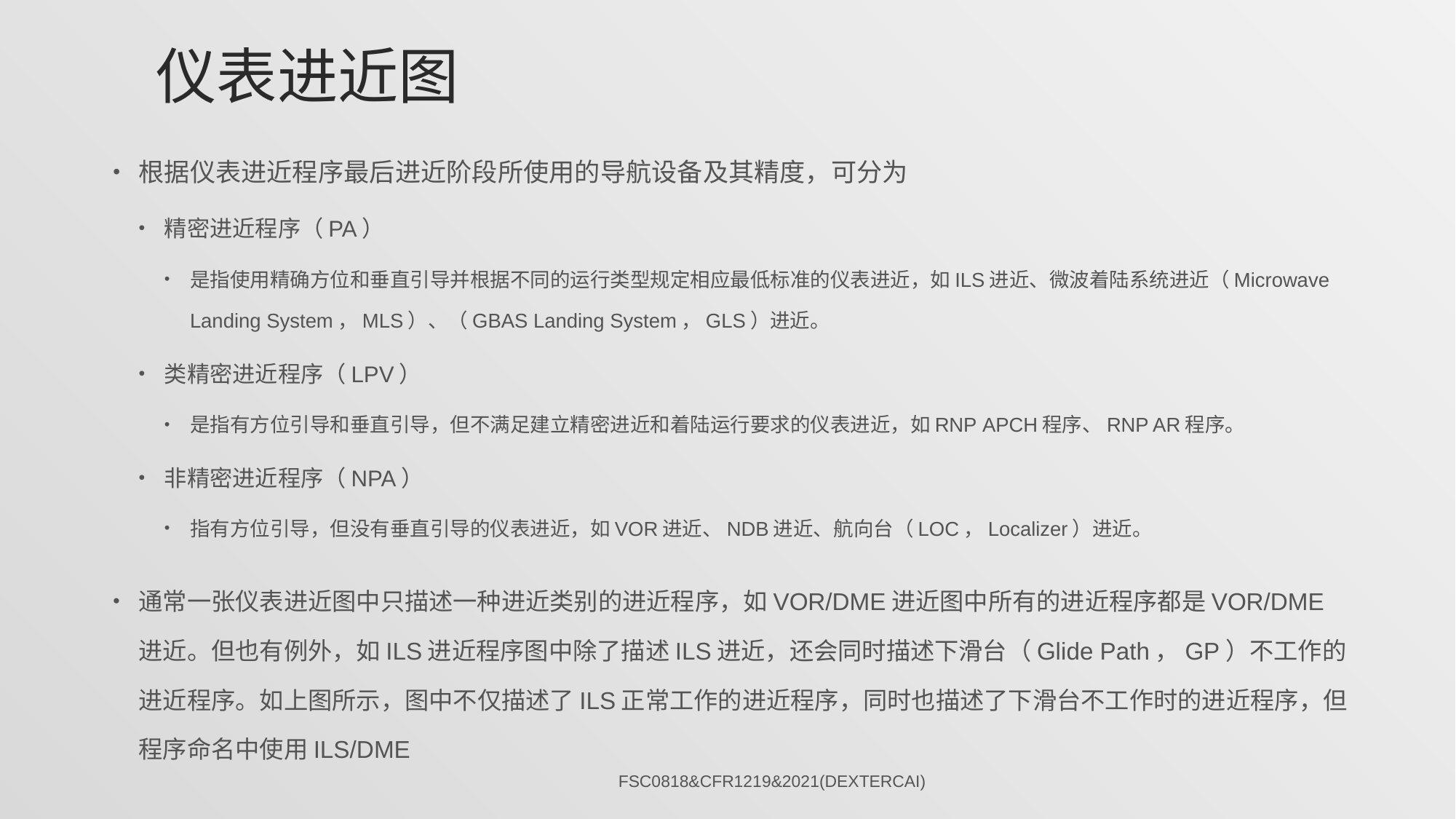

# 仪表进近图
根据仪表进近程序最后进近阶段所使用的导航设备及其精度，可分为
精密进近程序（PA）
是指使用精确方位和垂直引导并根据不同的运行类型规定相应最低标准的仪表进近，如ILS进近、微波着陆系统进近（Microwave Landing System，MLS）、（GBAS Landing System，GLS）进近。
类精密进近程序（LPV）
是指有方位引导和垂直引导，但不满足建立精密进近和着陆运行要求的仪表进近，如RNP APCH程序、RNP AR程序。
非精密进近程序（NPA）
指有方位引导，但没有垂直引导的仪表进近，如VOR进近、NDB进近、航向台（LOC，Localizer）进近。
通常一张仪表进近图中只描述一种进近类别的进近程序，如VOR/DME进近图中所有的进近程序都是VOR/DME进近。但也有例外，如ILS进近程序图中除了描述ILS进近，还会同时描述下滑台（Glide Path，GP）不工作的进近程序。如上图所示，图中不仅描述了ILS正常工作的进近程序，同时也描述了下滑台不工作时的进近程序，但程序命名中使用ILS/DME
FSC0818&CFR1219&2021(DexterCai)